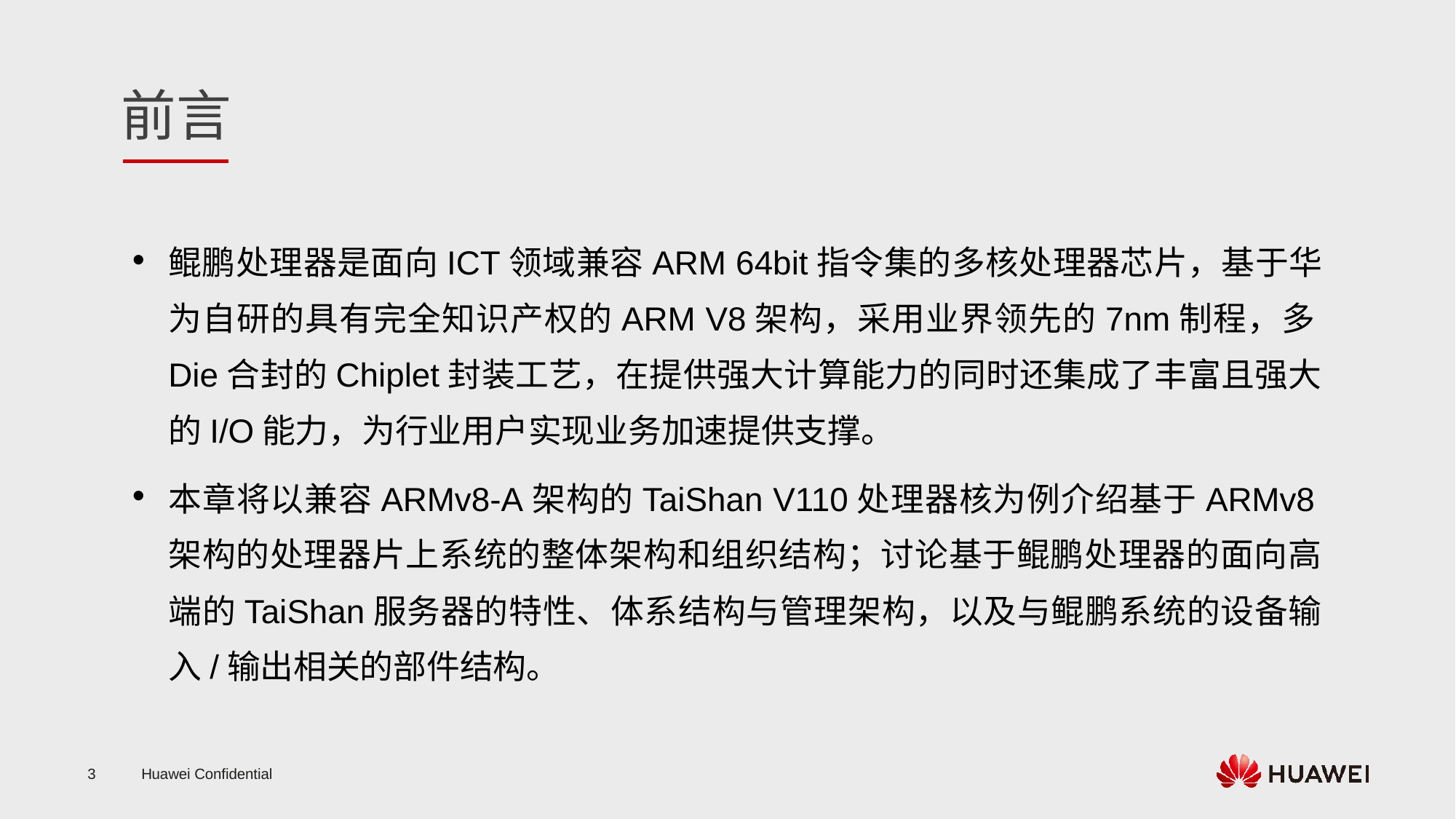

鲲鹏处理器是面向ICT领域兼容ARM 64bit指令集的多核处理器芯片，基于华为自研的具有完全知识产权的ARM V8架构，采用业界领先的7nm制程，多Die合封的Chiplet封装工艺，在提供强大计算能力的同时还集成了丰富且强大的I/O能力，为行业用户实现业务加速提供支撑。
本章将以兼容ARMv8-A架构的TaiShan V110处理器核为例介绍基于ARMv8架构的处理器片上系统的整体架构和组织结构；讨论基于鲲鹏处理器的面向高端的TaiShan服务器的特性、体系结构与管理架构，以及与鲲鹏系统的设备输入/输出相关的部件结构。